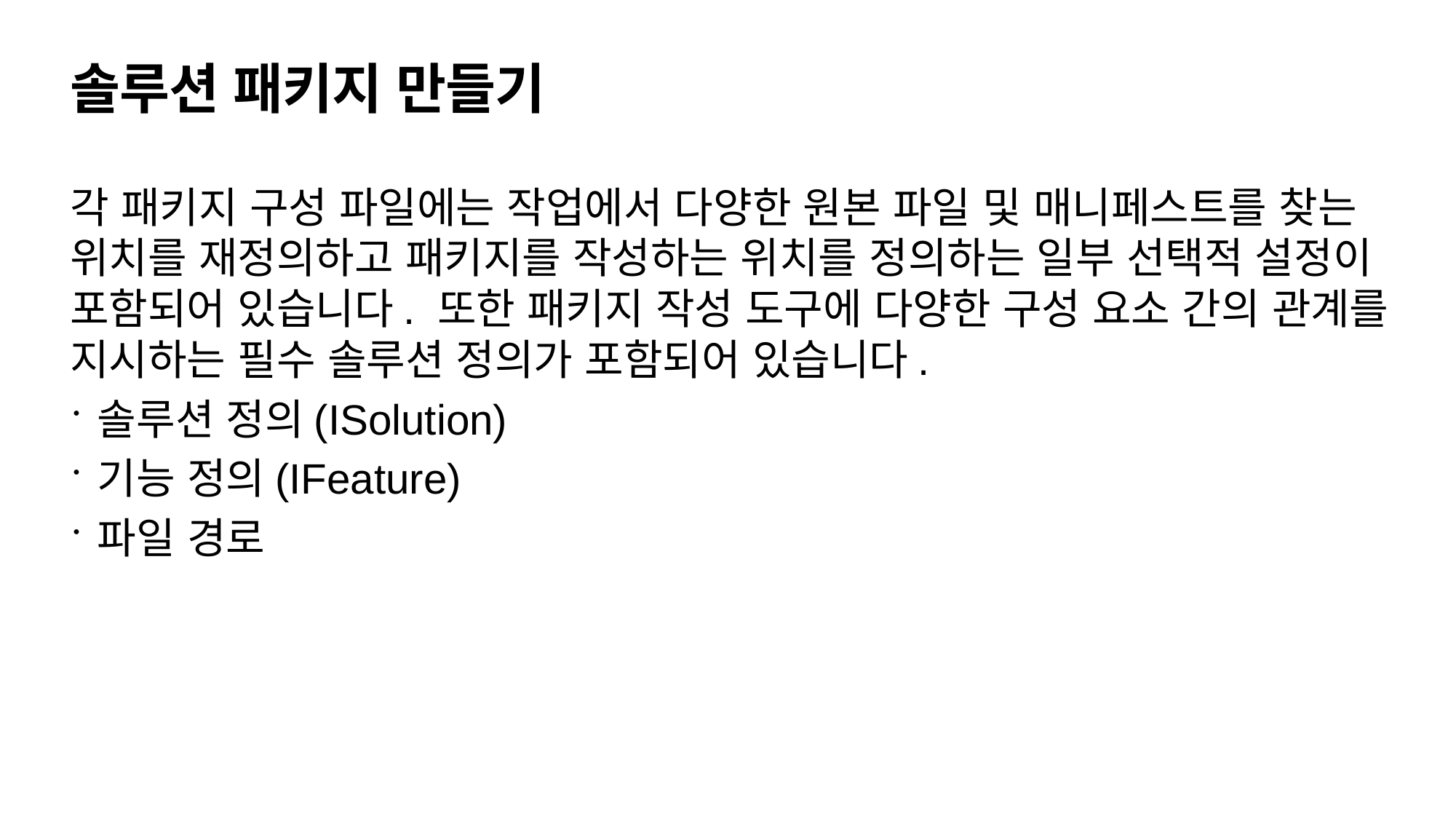

# 솔루션 패키지 만들기
각 패키지 구성 파일에는 작업에서 다양한 원본 파일 및 매니페스트를 찾는 위치를 재정의하고 패키지를 작성하는 위치를 정의하는 일부 선택적 설정이 포함되어 있습니다. 또한 패키지 작성 도구에 다양한 구성 요소 간의 관계를 지시하는 필수 솔루션 정의가 포함되어 있습니다.
솔루션 정의(ISolution)
기능 정의(IFeature)
파일 경로